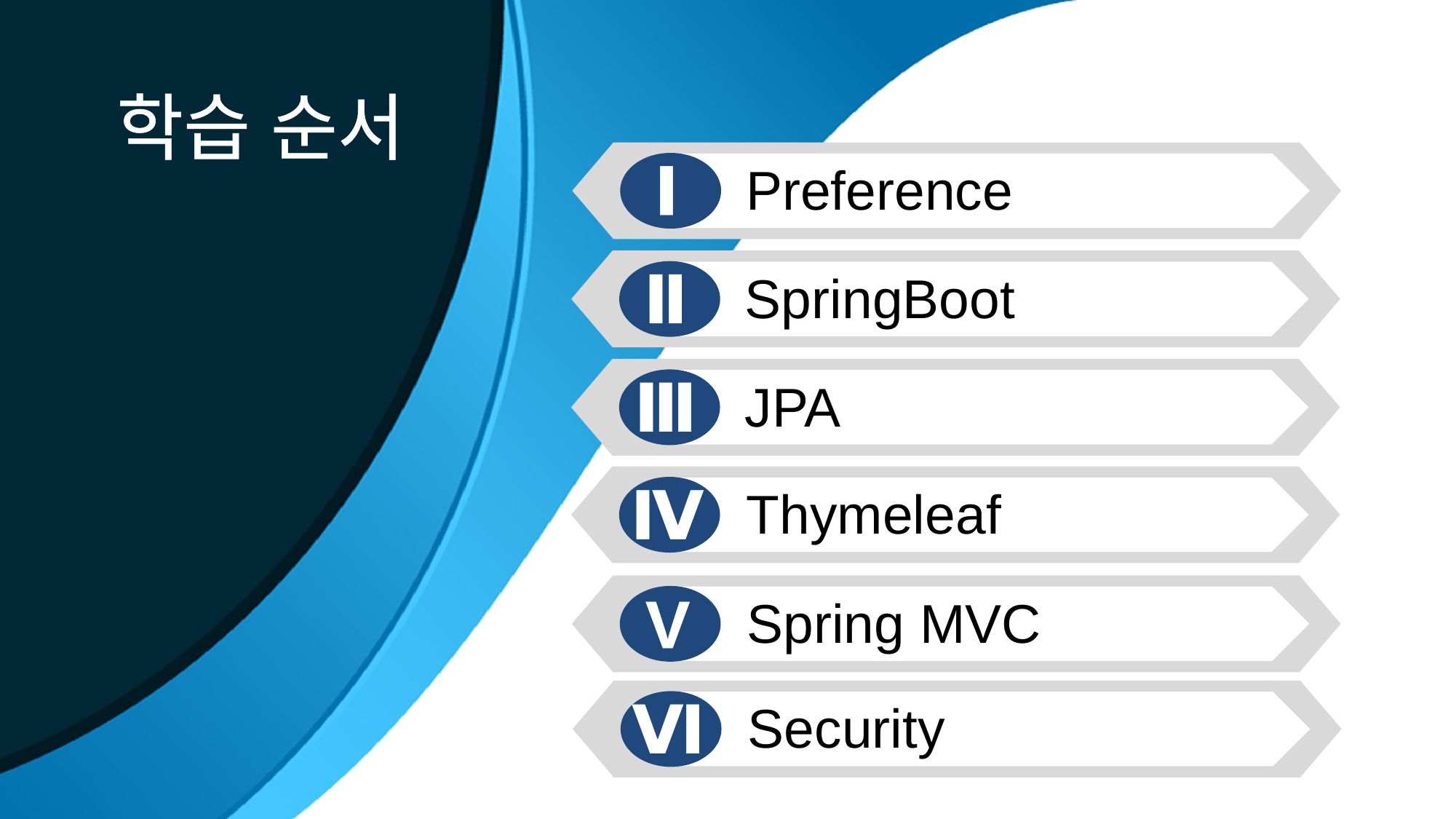

학습 순서

Preference
Ⅰ
Ⅱ
SpringBoot

Ⅲ
JPA

Ⅳ
Thymeleaf

V
Spring MVC

Ⅵ
Security